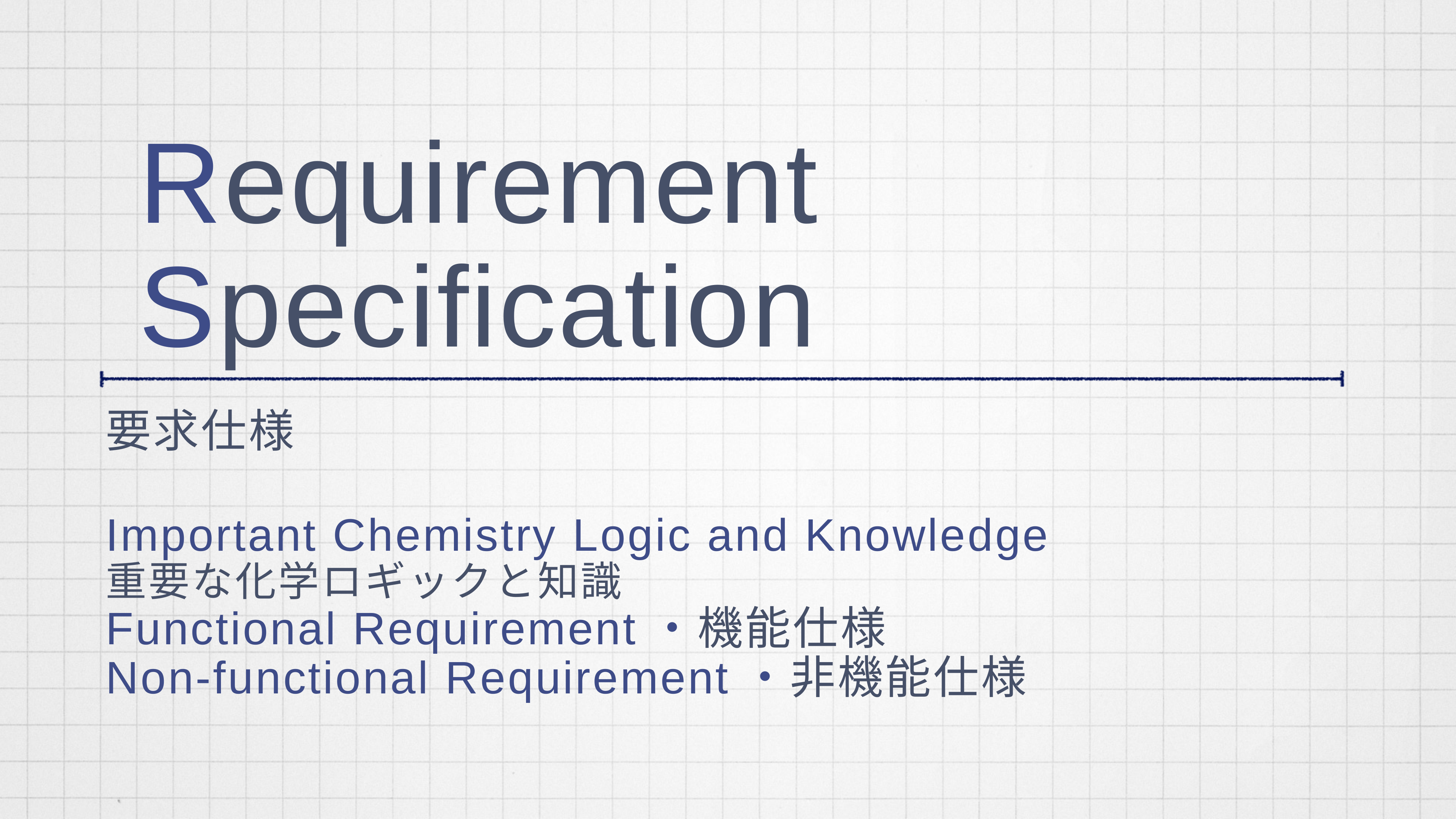

# Requirement Specification
要求仕様
Important Chemistry Logic and Knowledge
重要な化学ロギックと知識
Functional Requirement・機能仕様
Non-functional Requirement・非機能仕様